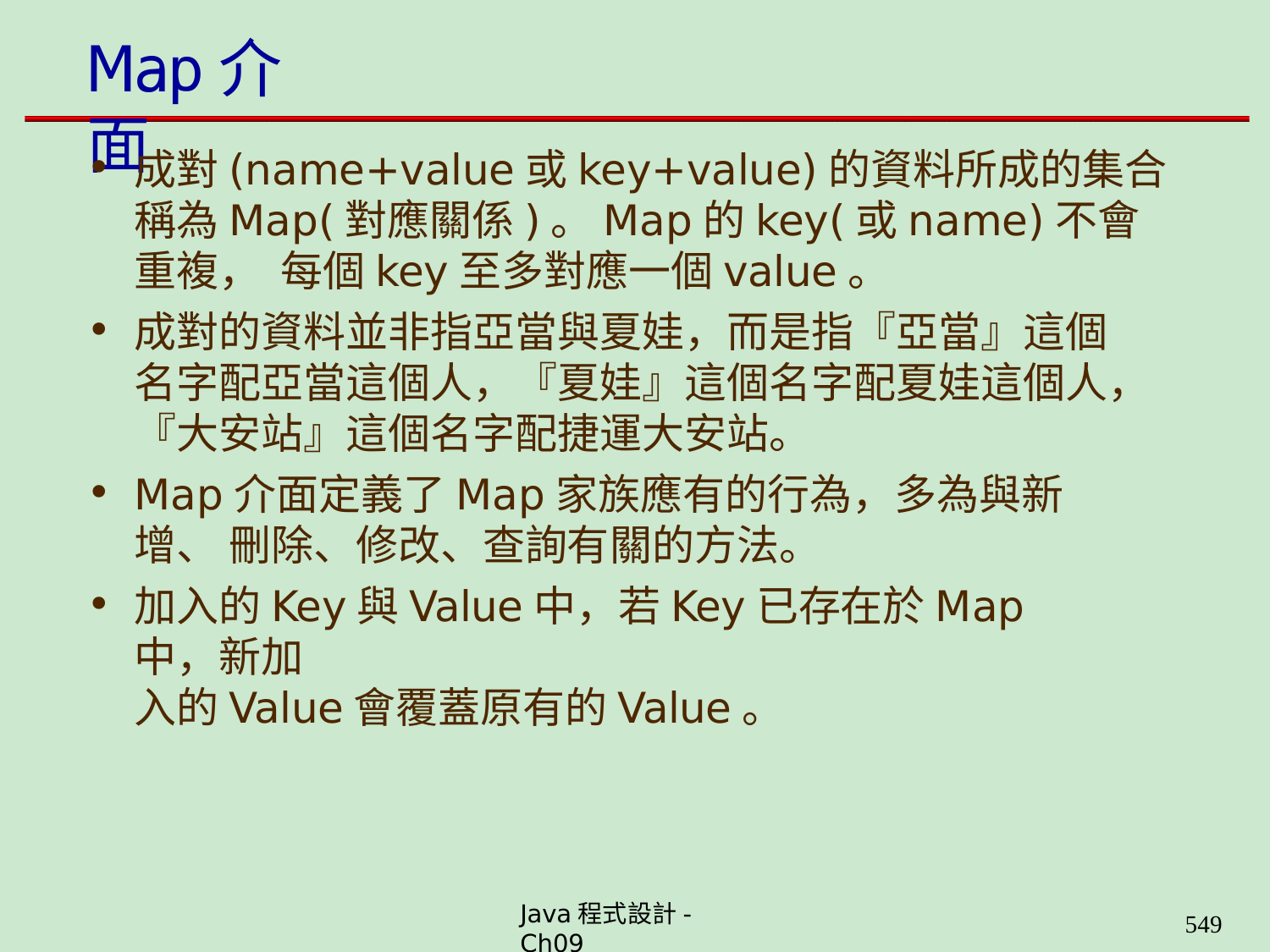

# Map介面
成對(name+value或key+value)的資料所成的集合 稱為Map(對應關係)。Map的key(或name)不會重複，  每個key至多對應一個value。
成對的資料並非指亞當與夏娃，而是指『亞當』這個 名字配亞當這個人，『夏娃』這個名字配夏娃這個人，
『大安站』這個名字配捷運大安站。
Map介面定義了Map家族應有的行為，多為與新增、 刪除、修改、查詢有關的方法。
加入的Key與Value中，若Key已存在於Map中，新加
入的Value會覆蓋原有的Value。
Java程式設計-Ch09
549